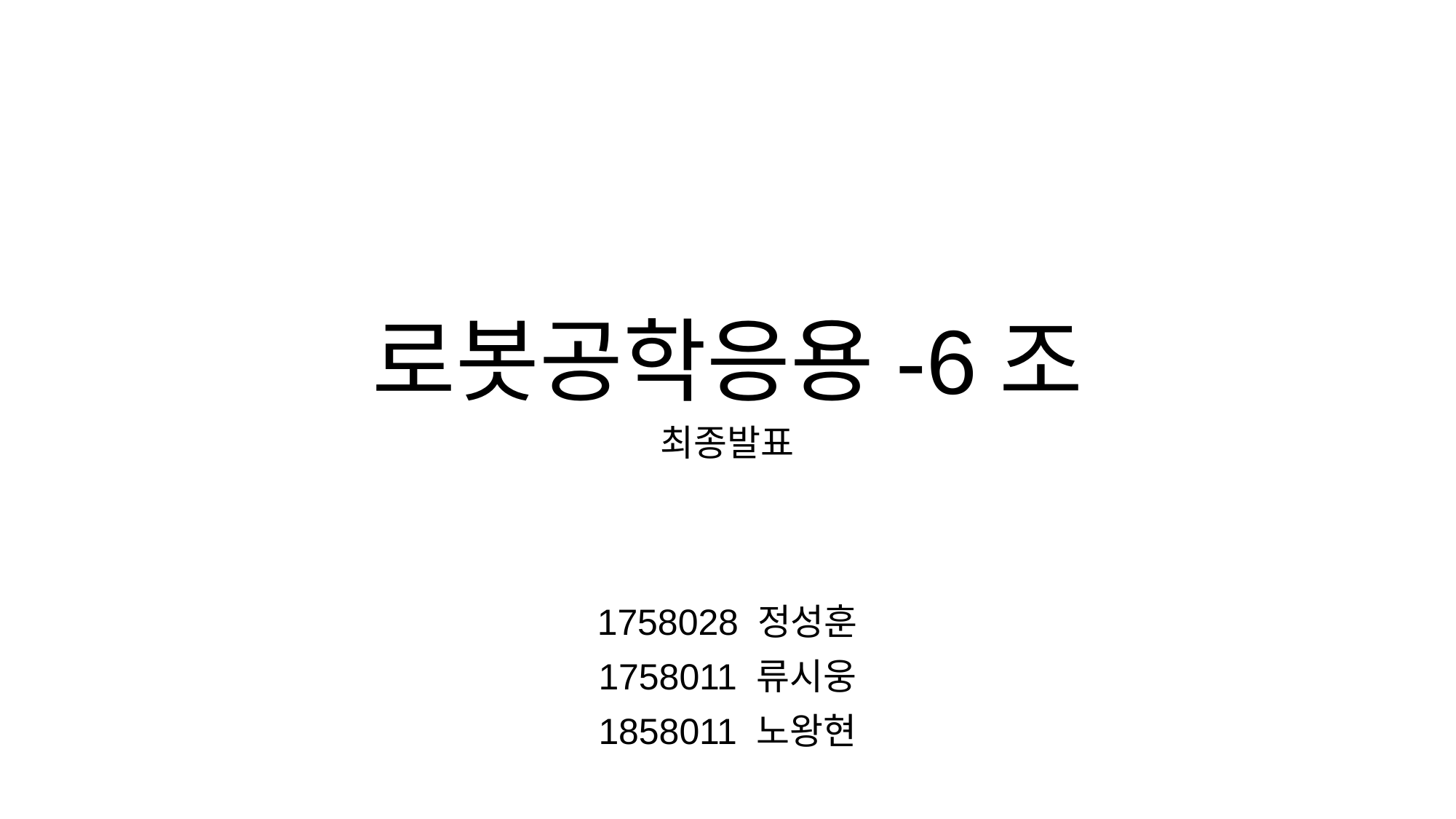

# 로봇공학응용-6조
최종발표
1758028 정성훈
1758011 류시웅
1858011 노왕현